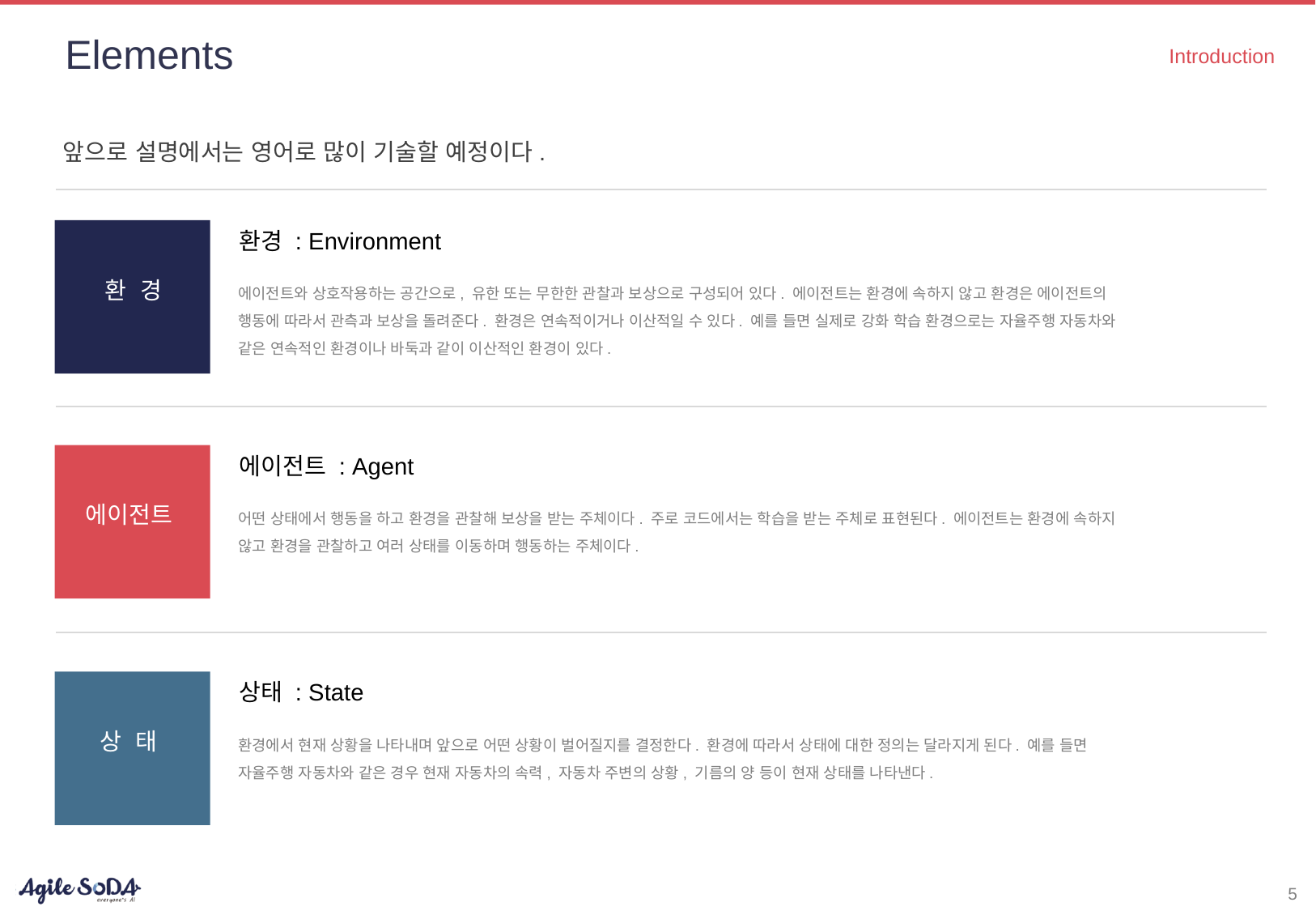

# Elements
Introduction
앞으로 설명에서는 영어로 많이 기술할 예정이다.
환경 : Environment

환  경
에이전트와 상호작용하는 공간으로, 유한 또는 무한한 관찰과 보상으로 구성되어 있다. 에이전트는 환경에 속하지 않고 환경은 에이전트의 행동에 따라서 관측과 보상을 돌려준다. 환경은 연속적이거나 이산적일 수 있다. 예를 들면 실제로 강화 학습 환경으로는 자율주행 자동차와 같은 연속적인 환경이나 바둑과 같이 이산적인 환경이 있다.
에이전트 : Agent

에이전트
어떤 상태에서 행동을 하고 환경을 관찰해 보상을 받는 주체이다. 주로 코드에서는 학습을 받는 주체로 표현된다. 에이전트는 환경에 속하지 않고 환경을 관찰하고 여러 상태를 이동하며 행동하는 주체이다.
상태 : State

상  태
환경에서 현재 상황을 나타내며 앞으로 어떤 상황이 벌어질지를 결정한다. 환경에 따라서 상태에 대한 정의는 달라지게 된다. 예를 들면 자율주행 자동차와 같은 경우 현재 자동차의 속력, 자동차 주변의 상황, 기름의 양 등이 현재 상태를 나타낸다.